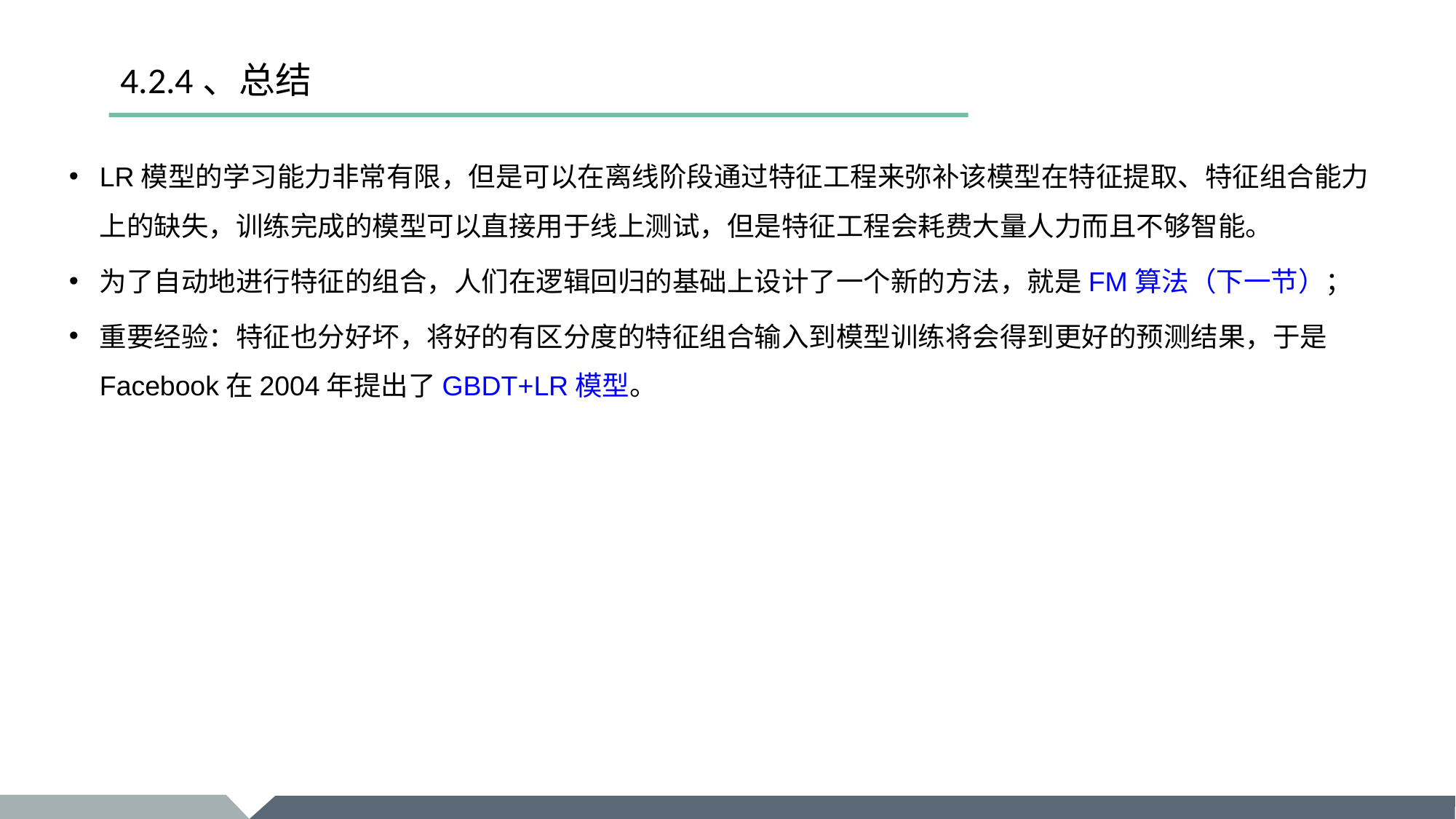

# 4.2.4、总结
LR模型的学习能力非常有限，但是可以在离线阶段通过特征工程来弥补该模型在特征提取、特征组合能力上的缺失，训练完成的模型可以直接用于线上测试，但是特征工程会耗费大量人力而且不够智能。
为了自动地进行特征的组合，人们在逻辑回归的基础上设计了一个新的方法，就是FM算法（下一节）；
重要经验：特征也分好坏，将好的有区分度的特征组合输入到模型训练将会得到更好的预测结果，于是Facebook在2004年提出了GBDT+LR模型。